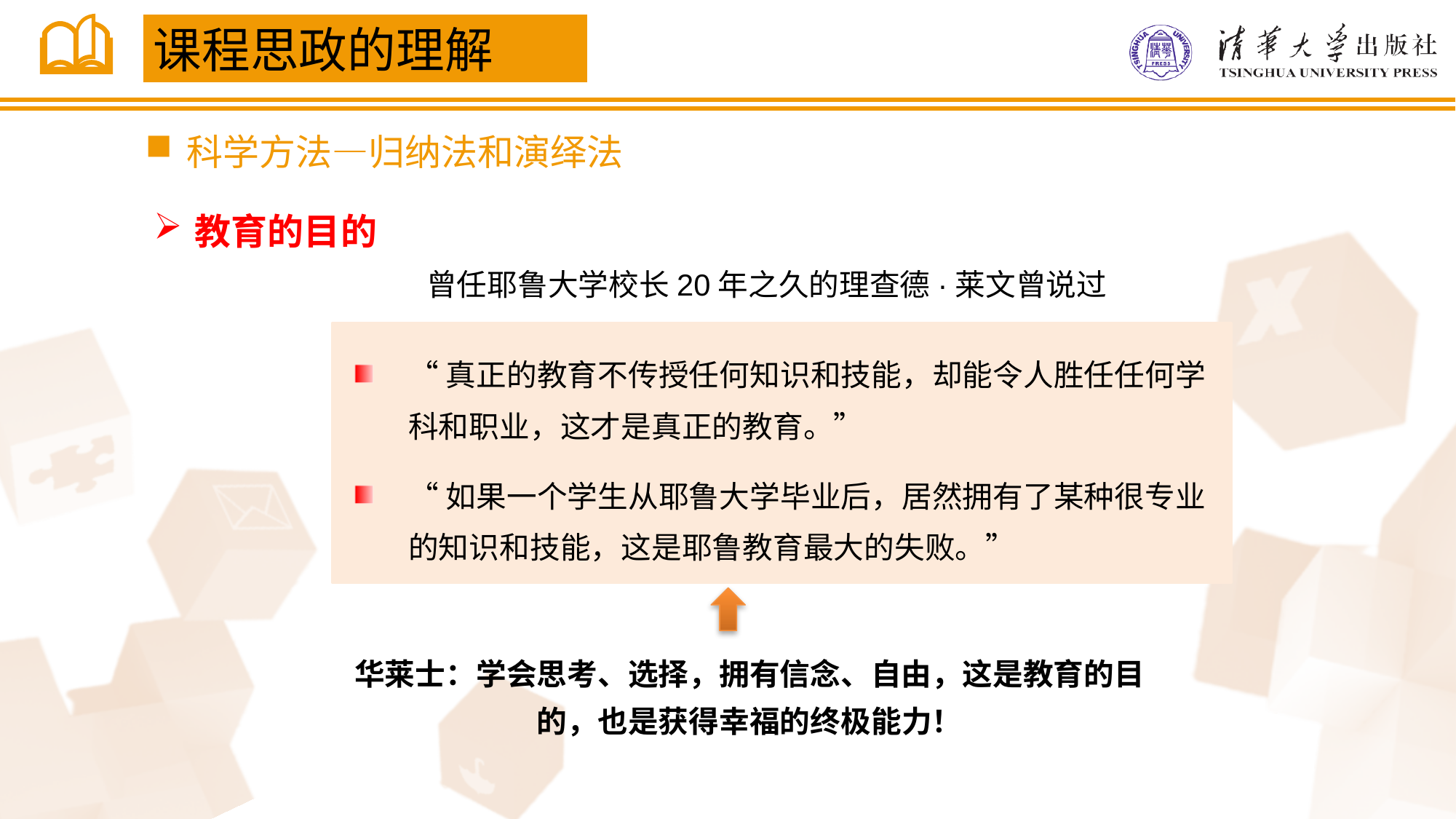

课程思政的理解
科学方法—归纳法和演绎法
教育的目的
曾任耶鲁大学校长20年之久的理查德·莱文曾说过
“真正的教育不传授任何知识和技能，却能令人胜任任何学科和职业，这才是真正的教育。”
“如果一个学生从耶鲁大学毕业后，居然拥有了某种很专业的知识和技能，这是耶鲁教育最大的失败。”

华莱士：学会思考、选择，拥有信念、自由，这是教育的目的，也是获得幸福的终极能力！